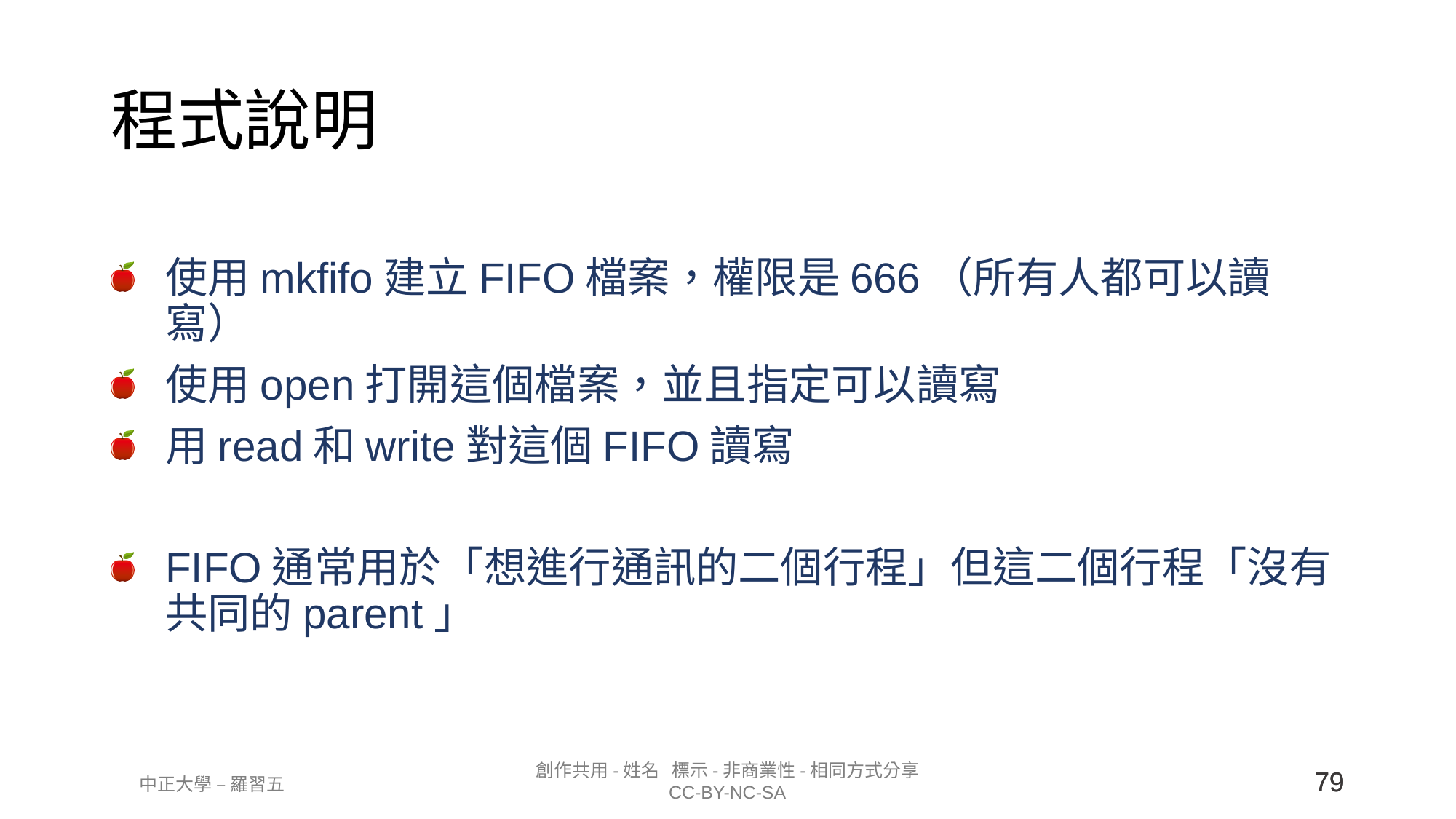

# 程式說明
使用mkfifo建立FIFO檔案，權限是666（所有人都可以讀寫）
使用open打開這個檔案，並且指定可以讀寫
用read和write對這個FIFO讀寫

FIFO通常用於「想進行通訊的二個行程」但這二個行程「沒有共同的parent」